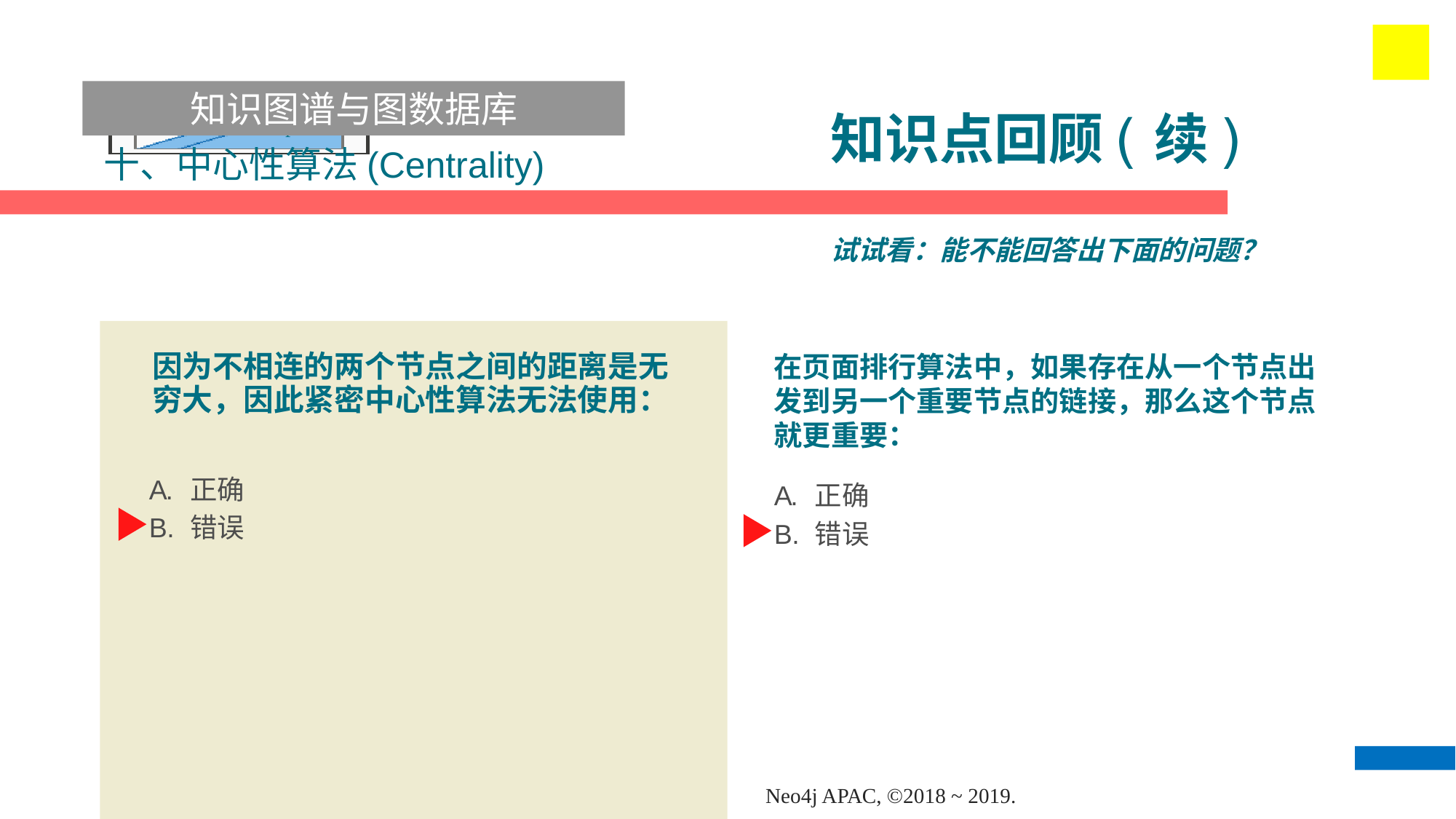

知识图谱与图数据库

# 知识点回顾(续)
十、中心性算法(Centrality)
试试看：能不能回答出下面的问题？
因为不相连的两个节点之间的距离是无穷大，因此紧密中心性算法无法使用：
在页面排行算法中，如果存在从一个节点出发到另一个重要节点的链接，那么这个节点就更重要：
正确
错误
正确
错误